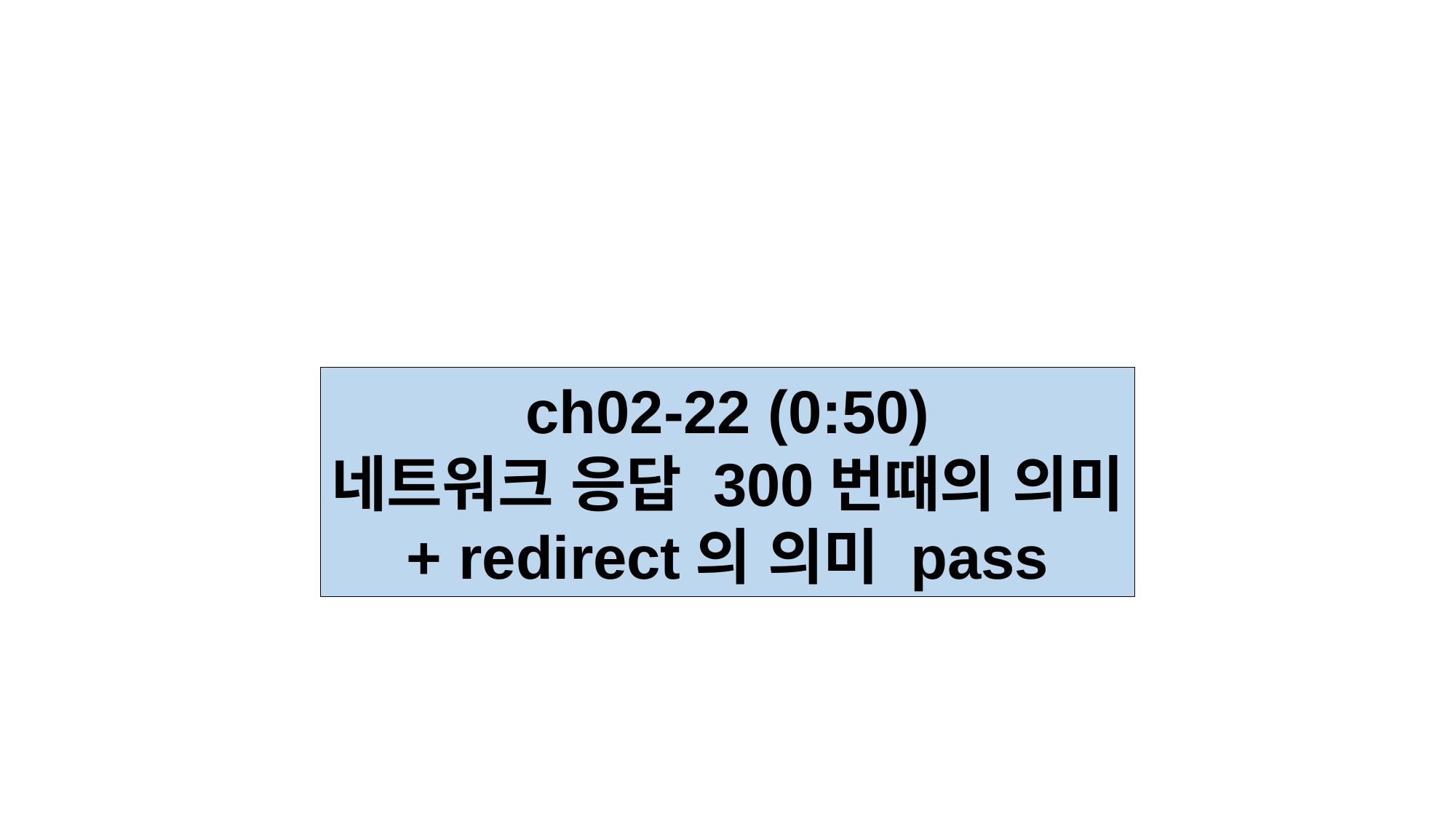

ch02-22 (0:50)
네트워크 응답 300번때의 의미
+ redirect의 의미 pass